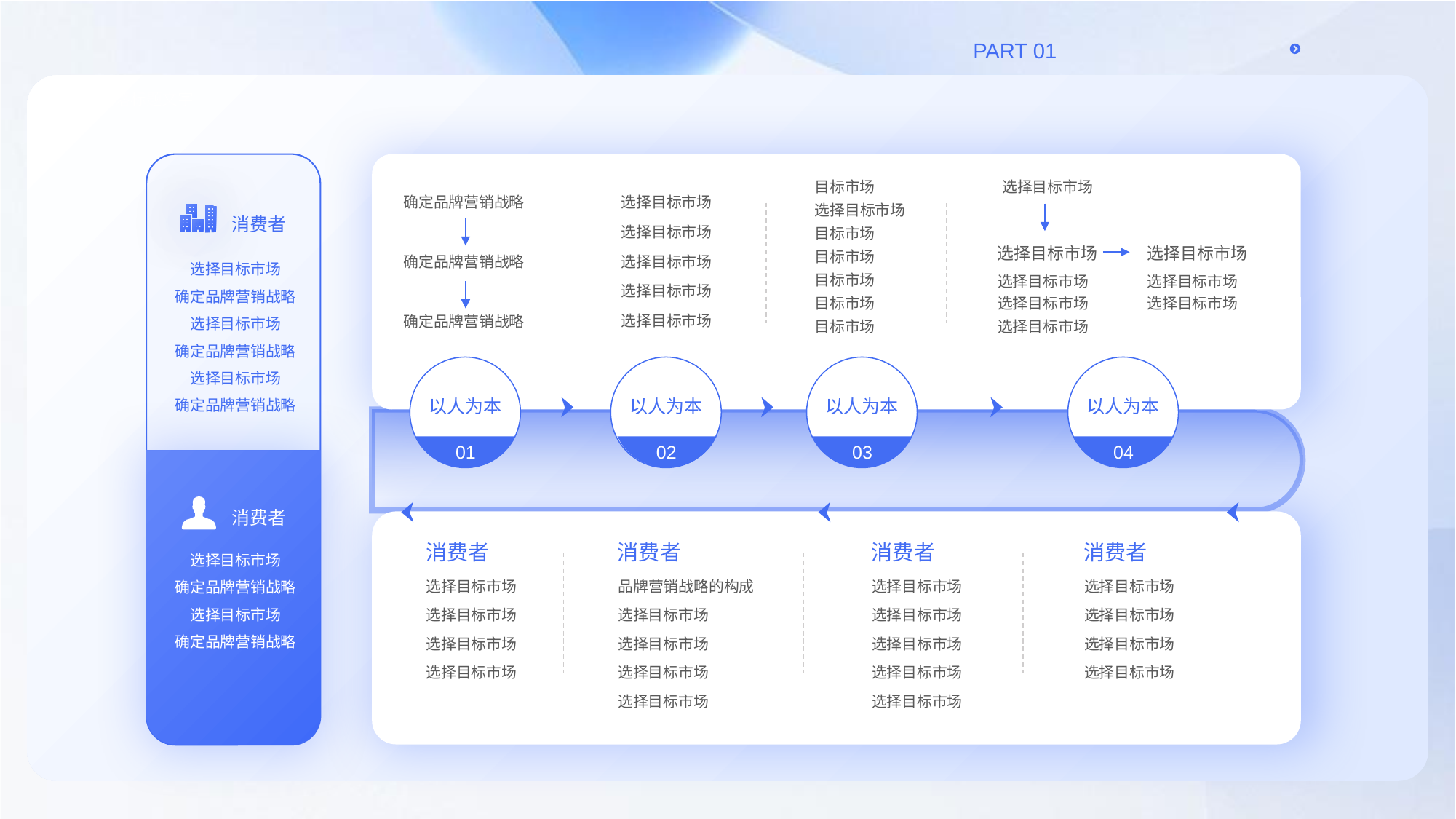

目标市场
选择目标市场
确定品牌营销战略
选择目标市场
选择目标市场

消费者
选择目标市场
目标市场
选择目标市场
选择目标市场
目标市场
选择目标市场
确定品牌营销战略
选择目标市场
确定品牌营销战略
选择目标市场
确定品牌营销战略

确定品牌营销战略
选择目标市场
目标市场
选择目标市场
选择目标市场
选择目标市场
目标市场
选择目标市场
选择目标市场
选择目标市场
确定品牌营销战略
目标市场
选择目标市场

以人为本
以人为本
以人为本
以人为本

01
02
03
04

消费者

消费者
消费者
消费者
消费者
选择目标市场
确定品牌营销战略
选择目标市场
确定品牌营销战略

选择目标市场
品牌营销战略的构成
选择目标市场
选择目标市场
选择目标市场
选择目标市场
选择目标市场
选择目标市场
选择目标市场
选择目标市场
选择目标市场
选择目标市场
选择目标市场
选择目标市场
选择目标市场
选择目标市场
选择目标市场
选择目标市场